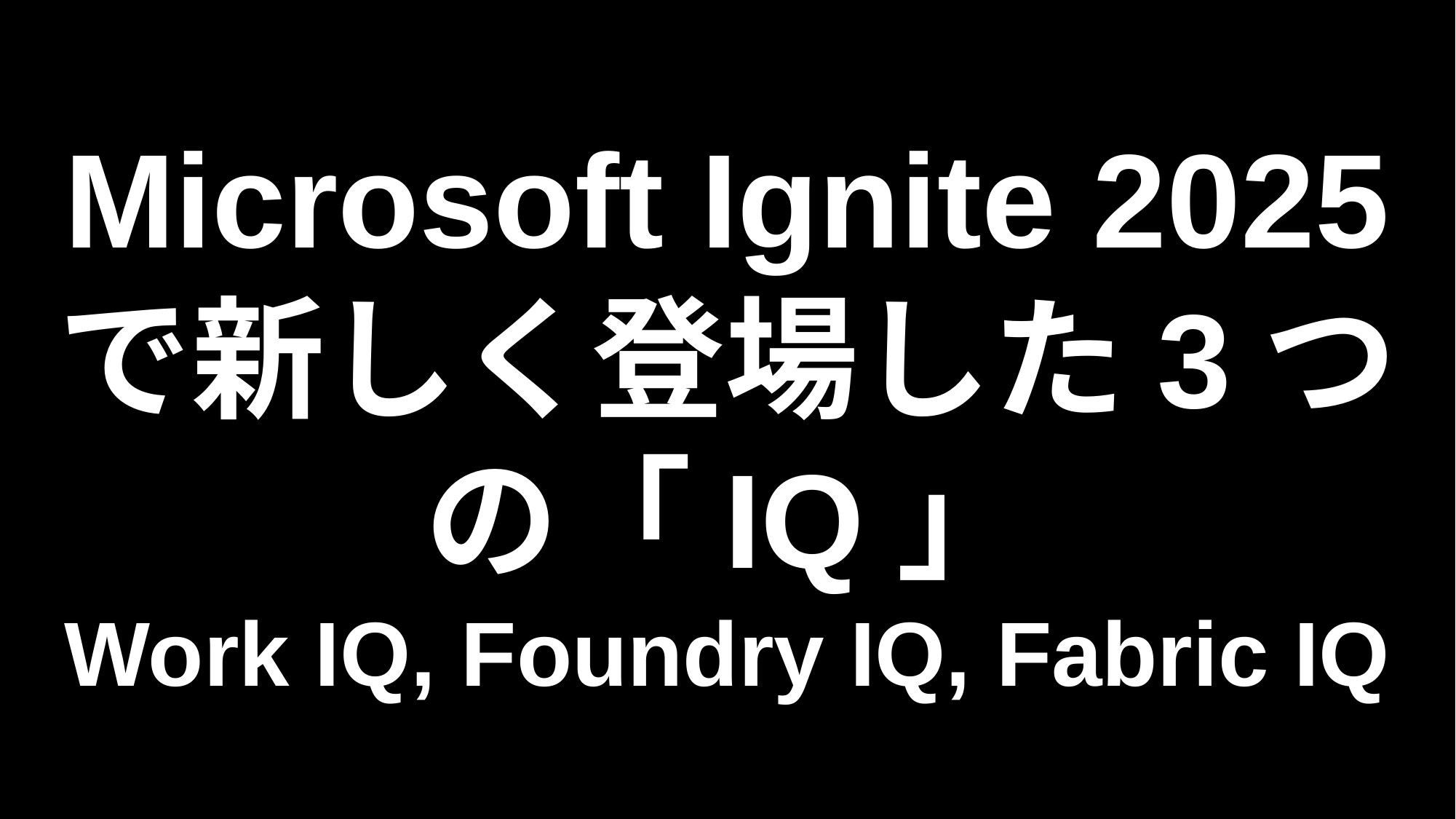

Microsoft Ignite 2025
で新しく登場した3つの「IQ」
Work IQ, Foundry IQ, Fabric IQ